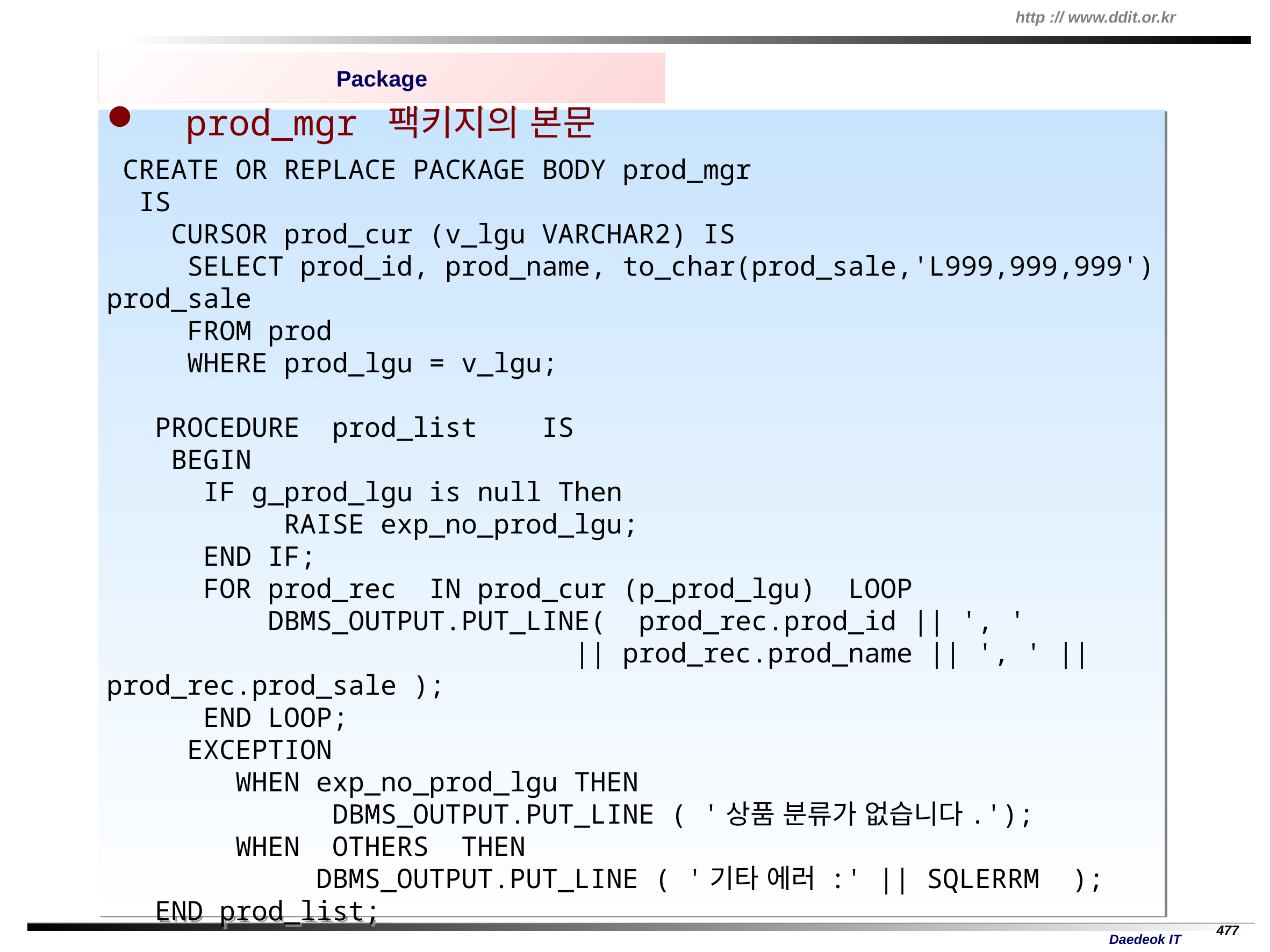

Package
  prod_mgr 팩키지의 본문
 CREATE OR REPLACE PACKAGE BODY prod_mgr
  IS
    CURSOR prod_cur (v_lgu VARCHAR2) IS
     SELECT prod_id, prod_name, to_char(prod_sale,'L999,999,999') prod_sale
     FROM prod
     WHERE prod_lgu = v_lgu;

   PROCEDURE  prod_list    IS
    BEGIN
      IF g_prod_lgu is null Then
           RAISE exp_no_prod_lgu;
      END IF;
      FOR prod_rec  IN prod_cur (p_prod_lgu)  LOOP
          DBMS_OUTPUT.PUT_LINE(  prod_rec.prod_id || ', '
                             || prod_rec.prod_name || ', ' || prod_rec.prod_sale );
      END LOOP;
     EXCEPTION
        WHEN exp_no_prod_lgu THEN
              DBMS_OUTPUT.PUT_LINE ( '상품 분류가 없습니다.');
        WHEN  OTHERS  THEN
             DBMS_OUTPUT.PUT_LINE ( '기타 에러 :' || SQLERRM  );
   END prod_list;